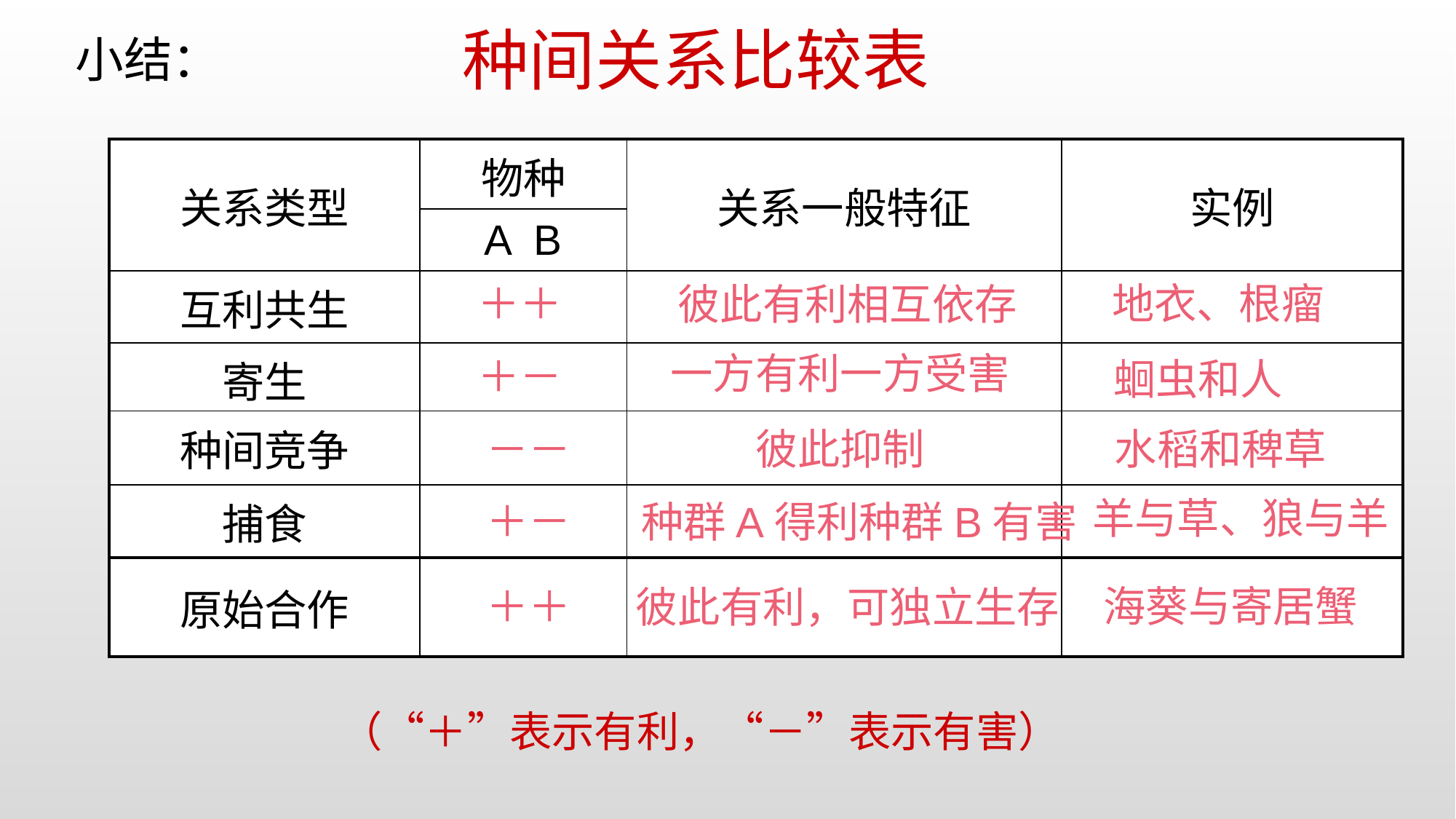

种间关系比较表
小结：
| 关系类型 | 物种 | 关系一般特征 | 实例 |
| --- | --- | --- | --- |
|  | A B |  |  |
| 互利共生 |  |  |  |
| 寄生 |  |  |  |
| 种间竞争 |  |  |  |
| 捕食 |  |  |  |
| 原始合作 |  |  |  |
＋＋
地衣、根瘤
彼此有利相互依存
＋－
一方有利一方受害
蛔虫和人
－－
彼此抑制
水稻和稗草
＋－
羊与草、狼与羊
种群A得利种群B有害
＋＋
海葵与寄居蟹
彼此有利，可独立生存
（“＋”表示有利，“－”表示有害）